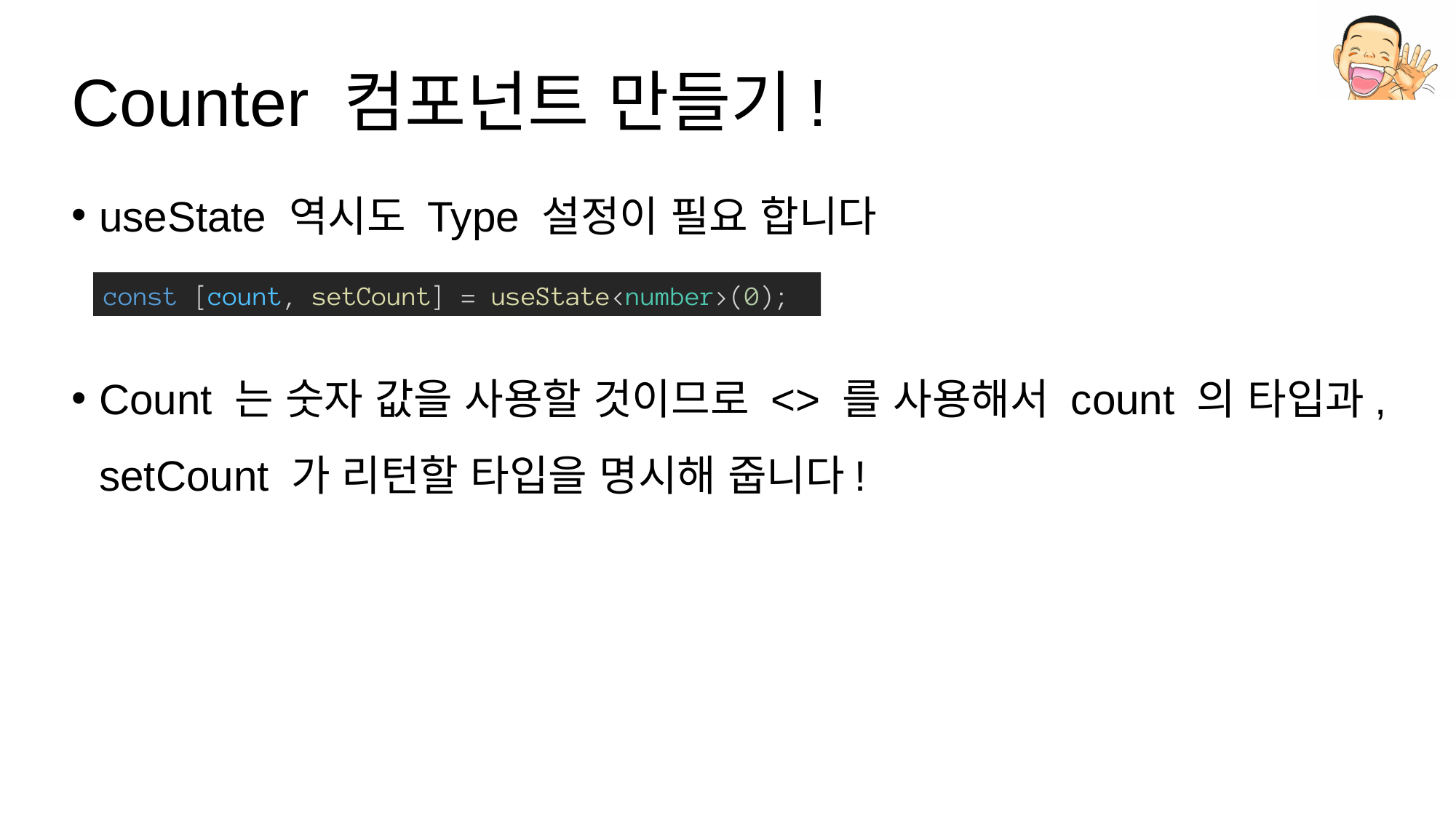

# Counter 컴포넌트 만들기!
useState 역시도 Type 설정이 필요 합니다

Count 는 숫자 값을 사용할 것이므로 <> 를 사용해서 count 의 타입과, setCount 가 리턴할 타입을 명시해 줍니다!

const [count, setCount] = useState<number>(0);